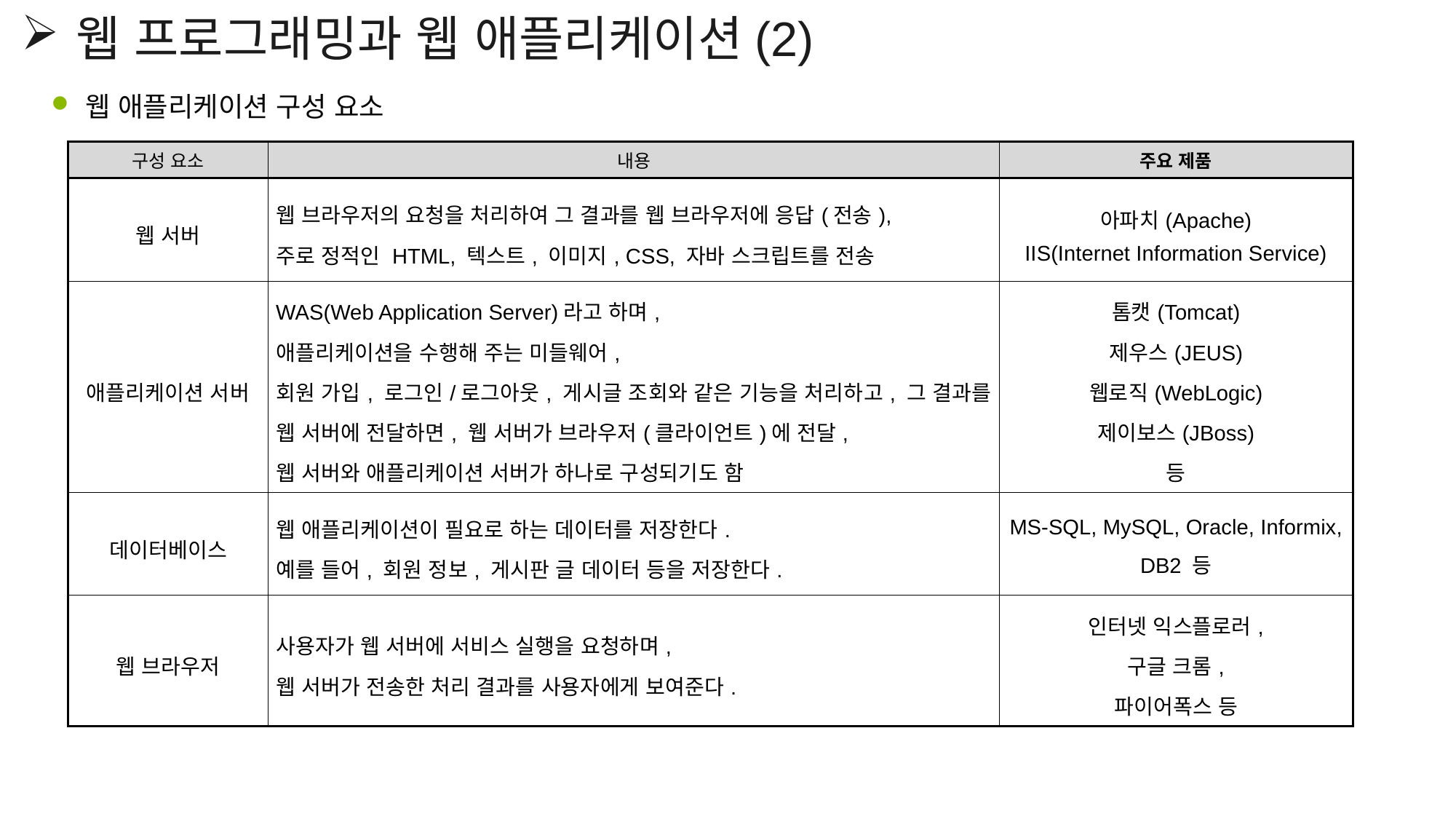

웹 프로그래밍과 웹 애플리케이션(2)
웹 애플리케이션 구성 요소

| 구성 요소 | 내용 | 주요 제품 |
| --- | --- | --- |
| 웹 서버 | 웹 브라우저의 요청을 처리하여 그 결과를 웹 브라우저에 응답(전송), 주로 정적인 HTML, 텍스트, 이미지, CSS, 자바 스크립트를 전송 | 아파치(Apache) IIS(Internet Information Service) |
| 애플리케이션 서버 | WAS(Web Application Server)라고 하며, 애플리케이션을 수행해 주는 미들웨어, 회원 가입, 로그인/로그아웃, 게시글 조회와 같은 기능을 처리하고, 그 결과를 웹 서버에 전달하면, 웹 서버가 브라우저(클라이언트)에 전달, 웹 서버와 애플리케이션 서버가 하나로 구성되기도 함 | 톰캣(Tomcat) 제우스(JEUS) 웹로직(WebLogic) 제이보스(JBoss) 등 |
| 데이터베이스 | 웹 애플리케이션이 필요로 하는 데이터를 저장한다. 예를 들어, 회원 정보, 게시판 글 데이터 등을 저장한다. | MS-SQL, MySQL, Oracle, Informix, DB2 등 |
| 웹 브라우저 | 사용자가 웹 서버에 서비스 실행을 요청하며, 웹 서버가 전송한 처리 결과를 사용자에게 보여준다. | 인터넷 익스플로러, 구글 크롬, 파이어폭스 등 |